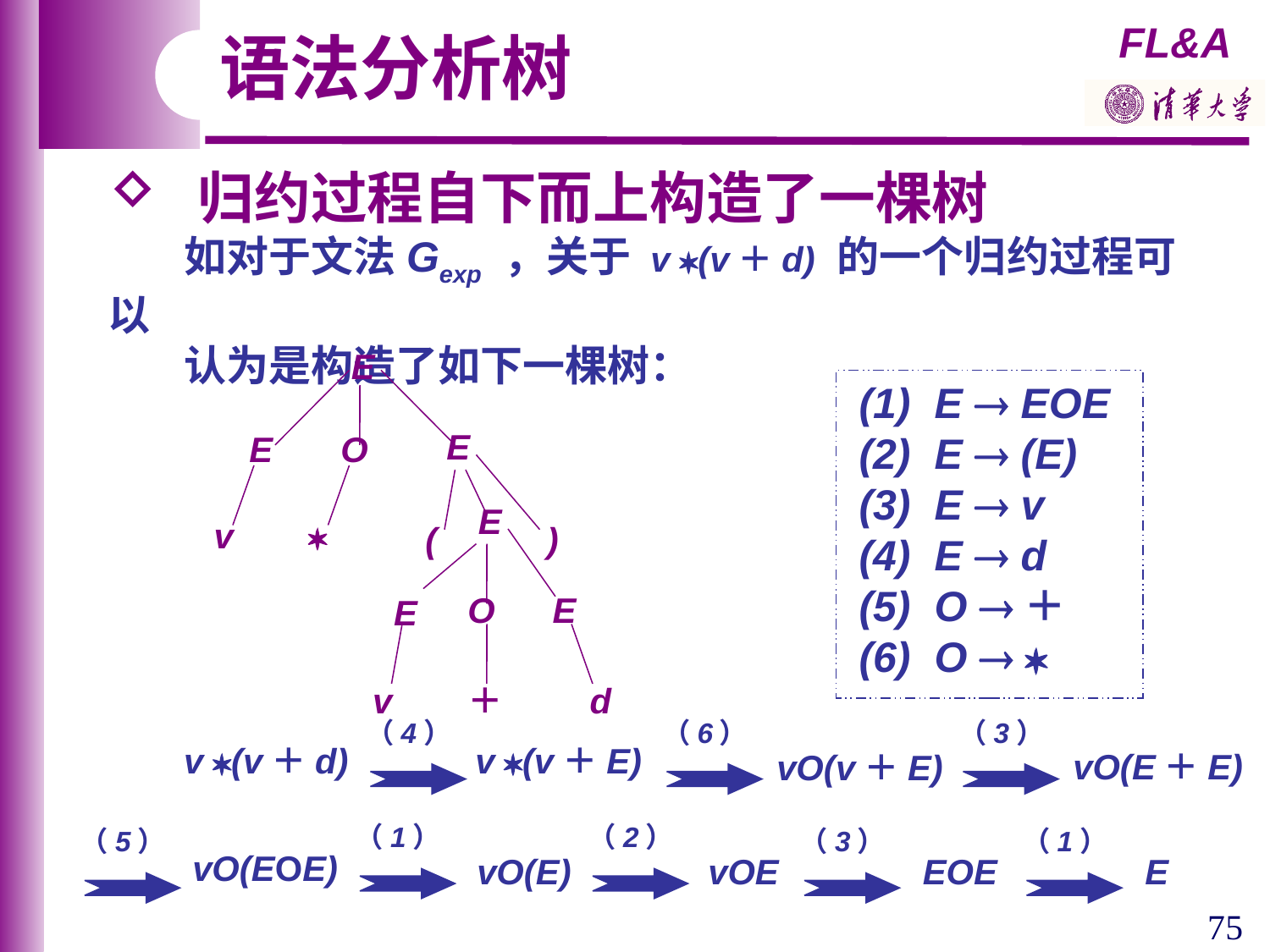

语法分析树
  归约过程自下而上构造了一棵树
       如对于文法Gexp ，关于 v ∗(v＋d) 的一个归约过程可以
       认为是构造了如下一棵树：
E

(1)  E → EOE
(2)  E → (E)
(3)  E → v
(4)  E → d
(5)  O →＋
(6)  O → ∗
E
E
O

(
)

v

∗
E

O
E
E

v

＋

d
（4）

（6）

（3）

v ∗(v＋d)
v ∗(v＋E)
vO(E＋E)
vO(v＋E)
（1）

（2）

（5）

（3）

（1）

vO(EOE)
vO(E)
vOE
EOE
E
75